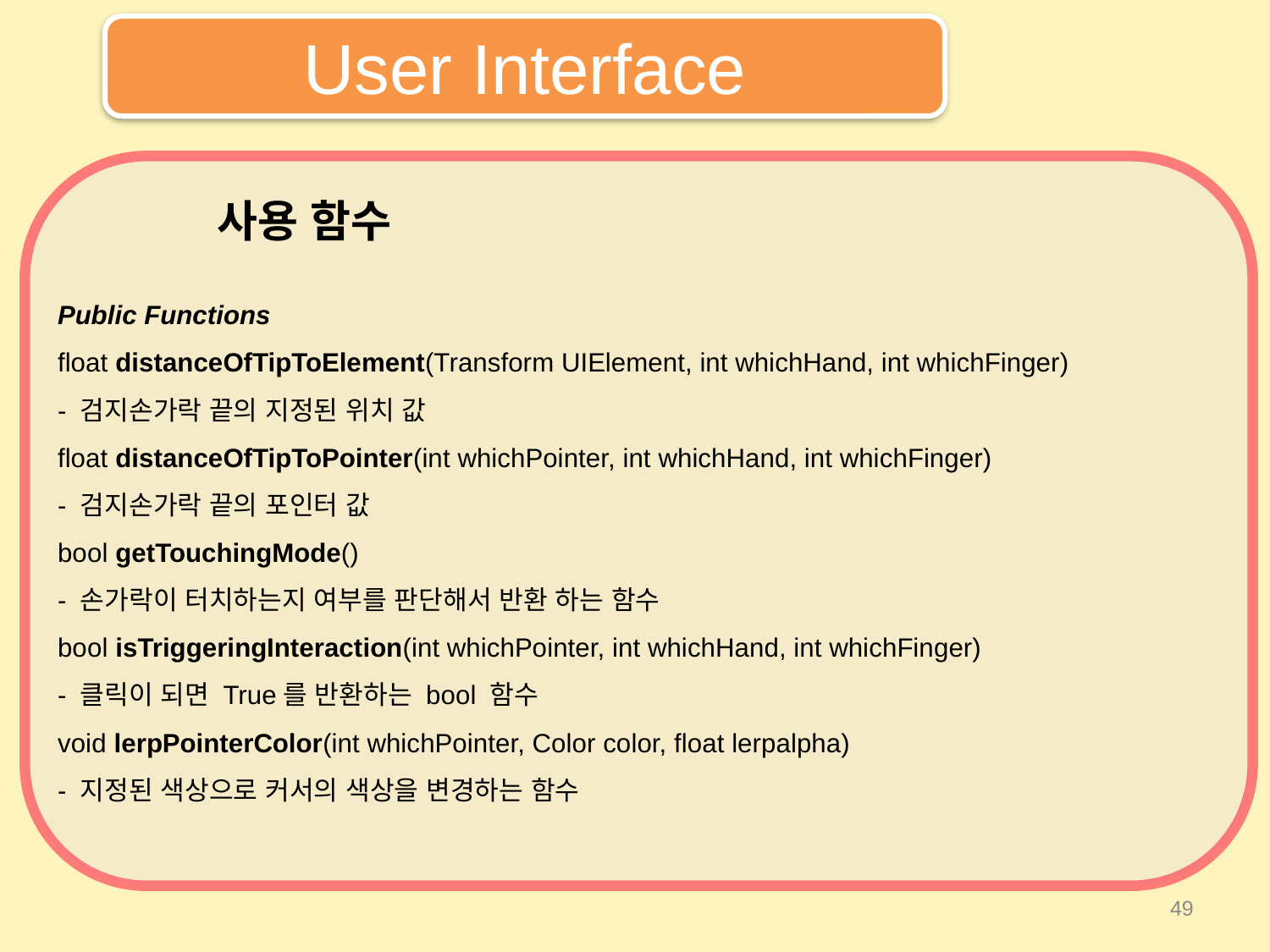

User Interface

사용 함수
Public Functions
float distanceOfTipToElement(Transform UIElement, int whichHand, int whichFinger)
- 검지손가락 끝의 지정된 위치 값
float distanceOfTipToPointer(int whichPointer, int whichHand, int whichFinger)
- 검지손가락 끝의 포인터 값
bool getTouchingMode()
- 손가락이 터치하는지 여부를 판단해서 반환 하는 함수
bool isTriggeringInteraction(int whichPointer, int whichHand, int whichFinger)
- 클릭이 되면 True를 반환하는 bool 함수
void lerpPointerColor(int whichPointer, Color color, float lerpalpha)
- 지정된 색상으로 커서의 색상을 변경하는 함수
49